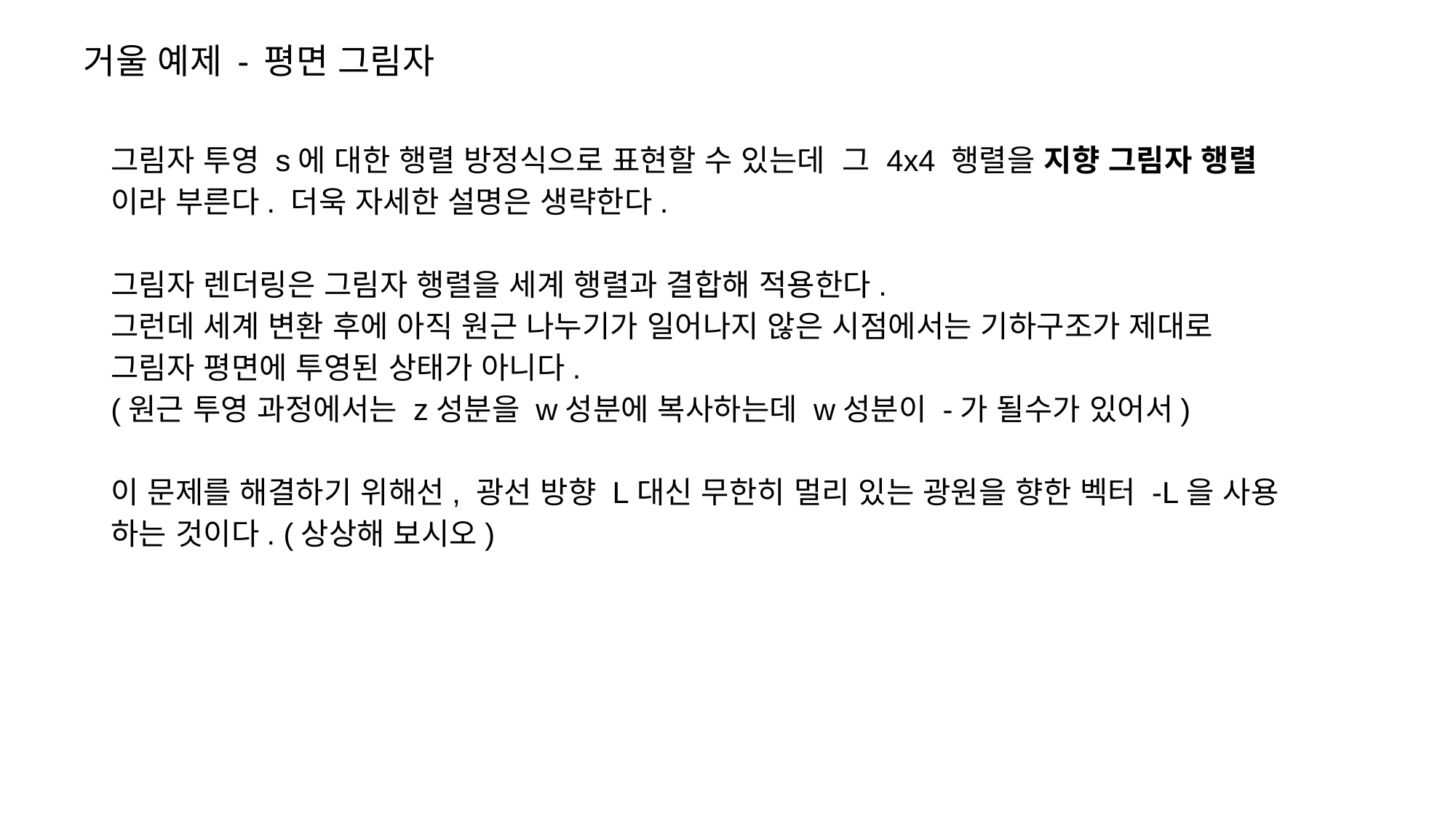

# 거울 예제 - 평면 그림자

그림자 투영 s에 대한 행렬 방정식으로 표현할 수 있는데  그 4x4 행렬을 지향 그림자 행렬
이라 부른다. 더욱 자세한 설명은 생략한다.

그림자 렌더링은 그림자 행렬을 세계 행렬과 결합해 적용한다.
그런데 세계 변환 후에 아직 원근 나누기가 일어나지 않은 시점에서는 기하구조가 제대로
그림자 평면에 투영된 상태가 아니다.
(원근 투영 과정에서는 z성분을 w성분에 복사하는데 w성분이 -가 될수가 있어서)

이 문제를 해결하기 위해선, 광선 방향 L대신 무한히 멀리 있는 광원을 향한 벡터 -L을 사용
하는 것이다. (상상해 보시오)